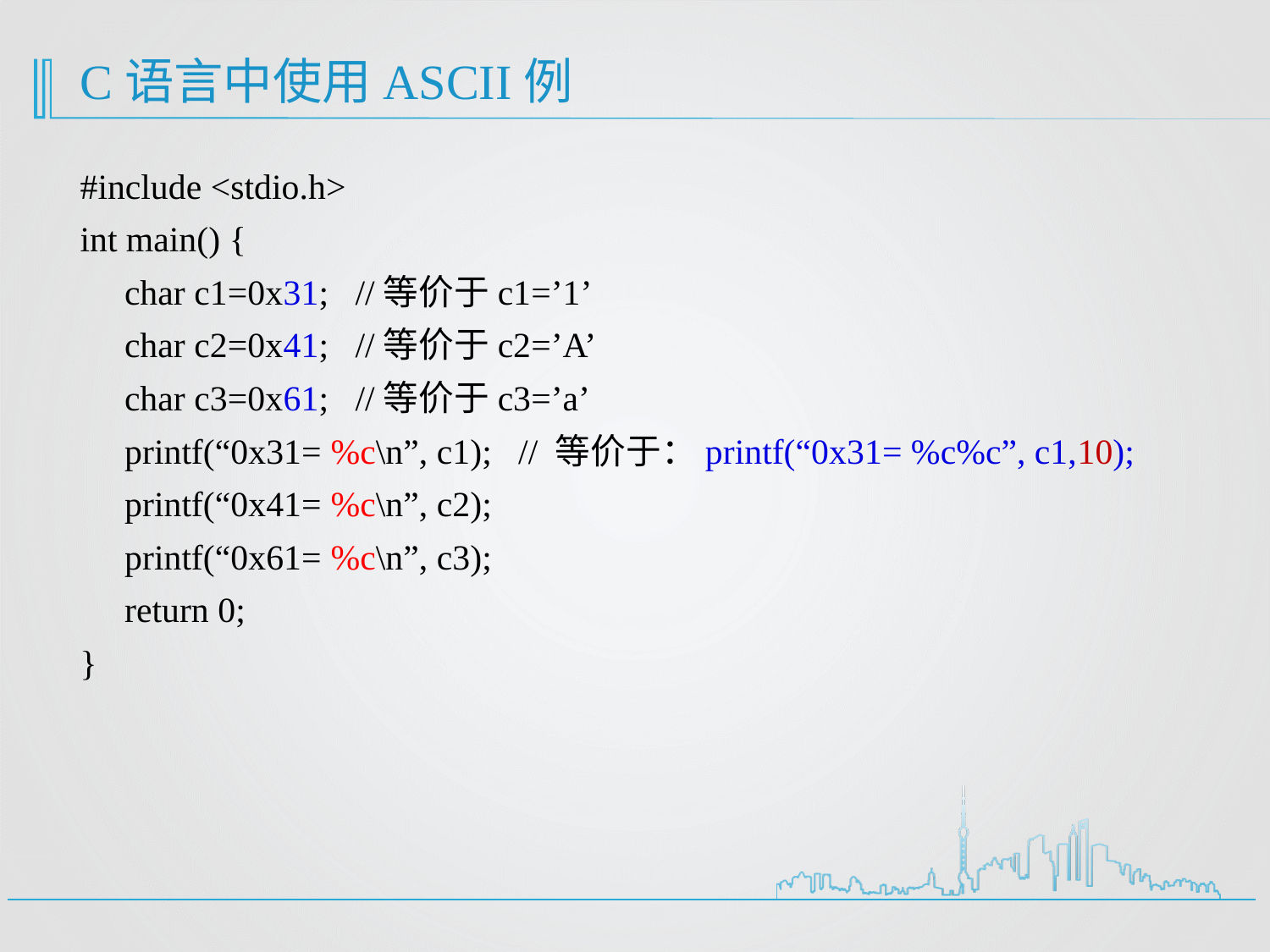

# C语言中使用ASCII例
#include <stdio.h>
int main() {
     char c1=0x31;   //等价于c1=’1’
     char c2=0x41;   //等价于c2=’A’
     char c3=0x61;   //等价于c3=’a’
     printf(“0x31= %c\n”, c1);   // 等价于：printf(“0x31= %c%c”, c1,10);
     printf(“0x41= %c\n”, c2);
     printf(“0x61= %c\n”, c3);
     return 0;
}